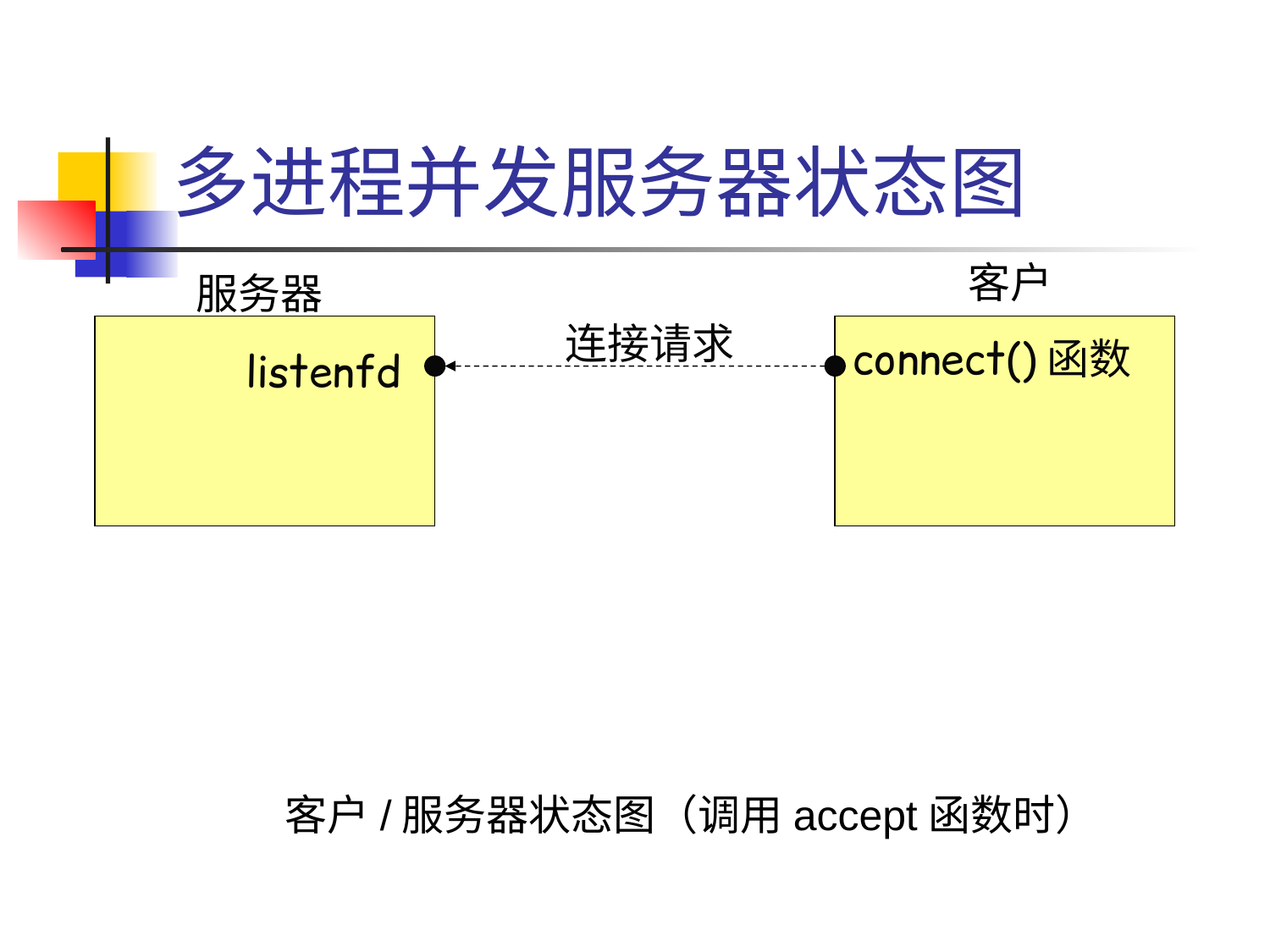

# 多进程并发服务器状态图
客户
服务器
连接请求

connect()函数
listenfd

客户/服务器状态图（调用accept函数时）